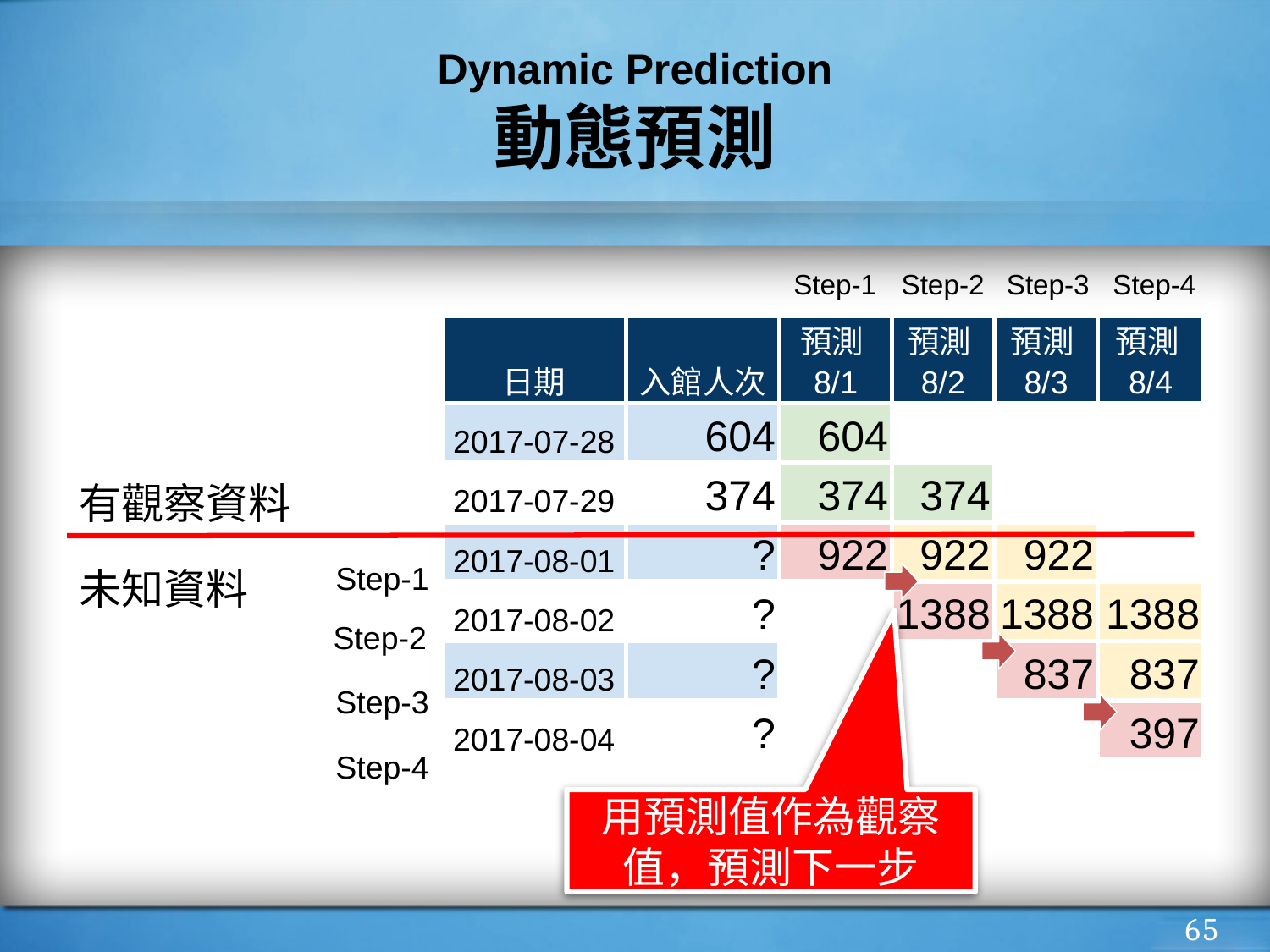

# Dynamic Prediction
動態預測
Step-1
Step-2
Step-3
Step-4
| 日期 | 入館人次 | 預測8/1 | 預測8/2 | 預測8/3 | 預測8/4 |
| --- | --- | --- | --- | --- | --- |
| 2017-07-28 | 604 | 604 |  |  |  |
| 2017-07-29 | 374 | 374 | 374 |  |  |
| 2017-08-01 | ? | 922 | 922 | 922 |  |
| 2017-08-02 | ? |  | 1388 | 1388 | 1388 |
| 2017-08-03 | ? |  |  | 837 | 837 |
| 2017-08-04 | ? |  |  |  | 397 |
有觀察資料
未知資料
Step-1

Step-2

Step-3

Step-4
用預測值作為觀察值，預測下一步
65